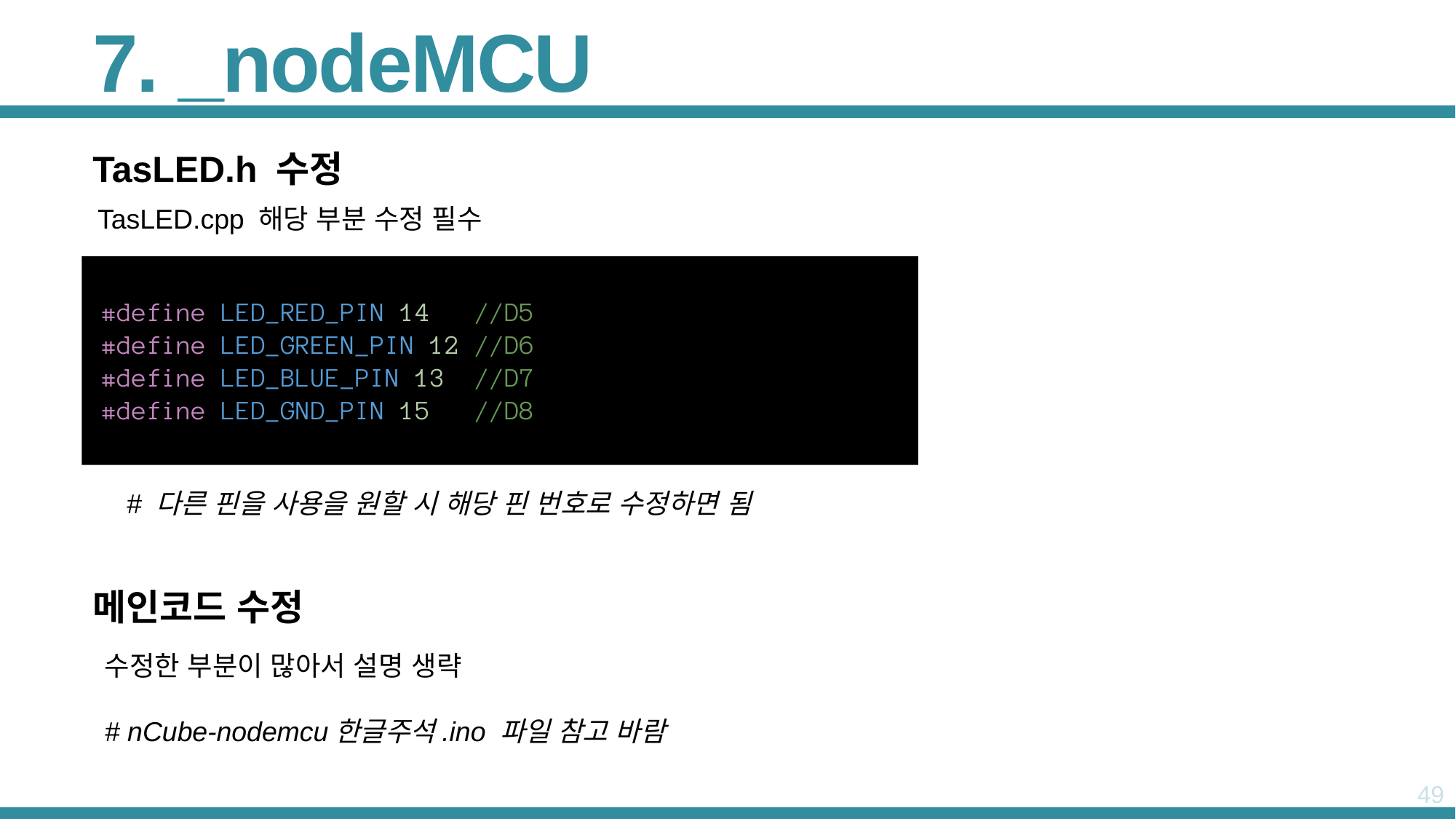

# 7. _nodeMCU
TasLED.h 수정
TasLED.cpp 해당 부분 수정 필수

#define LED_RED_PIN 14   //D5
#define LED_GREEN_PIN 12 //D6
#define LED_BLUE_PIN 13  //D7
#define LED_GND_PIN 15   //D8
# 다른 핀을 사용을 원할 시 해당 핀 번호로 수정하면 됨
메인코드 수정
수정한 부분이 많아서 설명 생략

# nCube-nodemcu한글주석.ino 파일 참고 바람
49